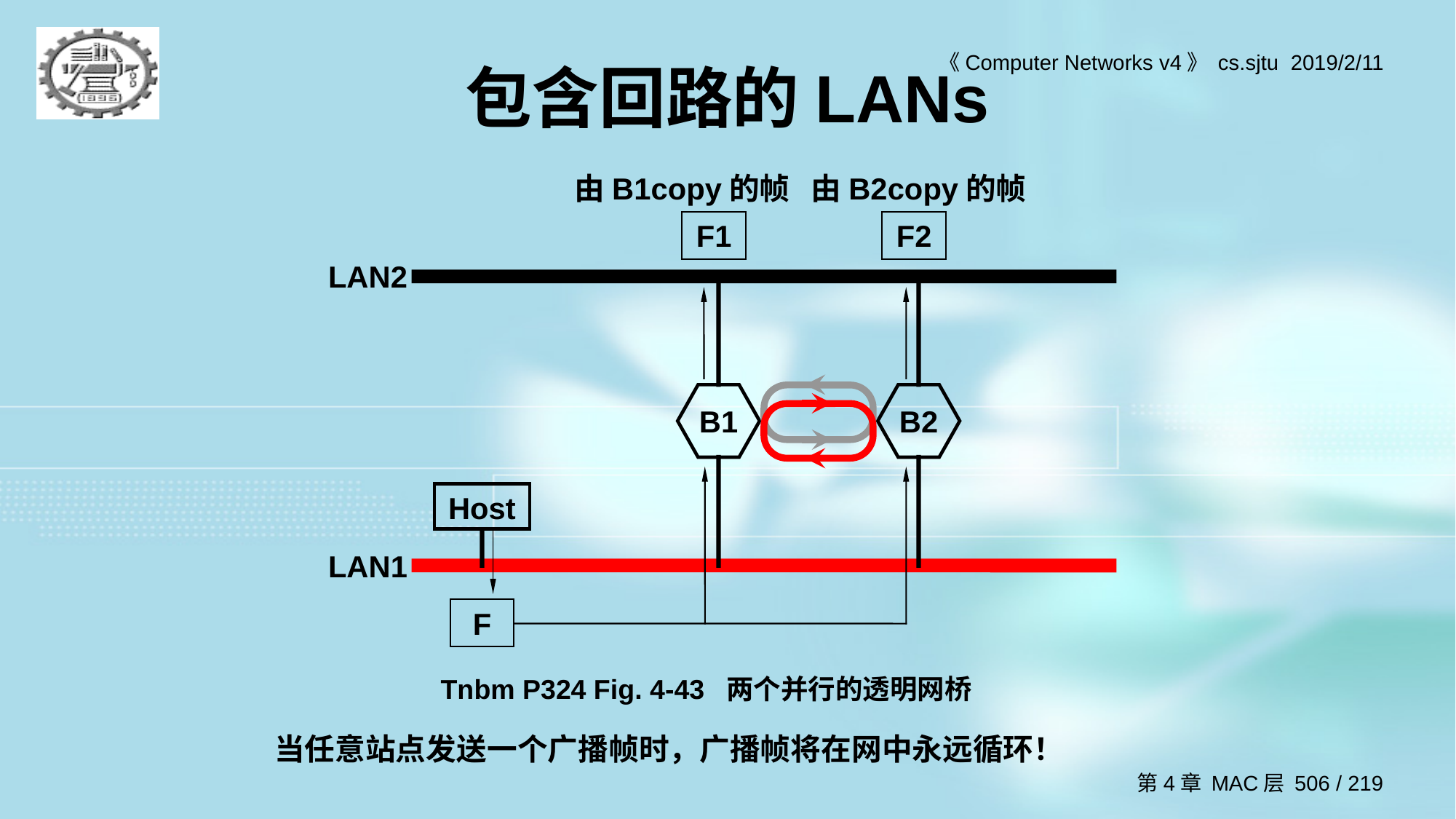

# 包含回路的LANs
由B1copy的帧
由B2copy的帧
F1
F2
LAN2

B1

B2

Host

LAN1

F

Tnbm P324 Fig. 4-43  两个并行的透明网桥
当任意站点发送一个广播帧时，广播帧将在网中永远循环！